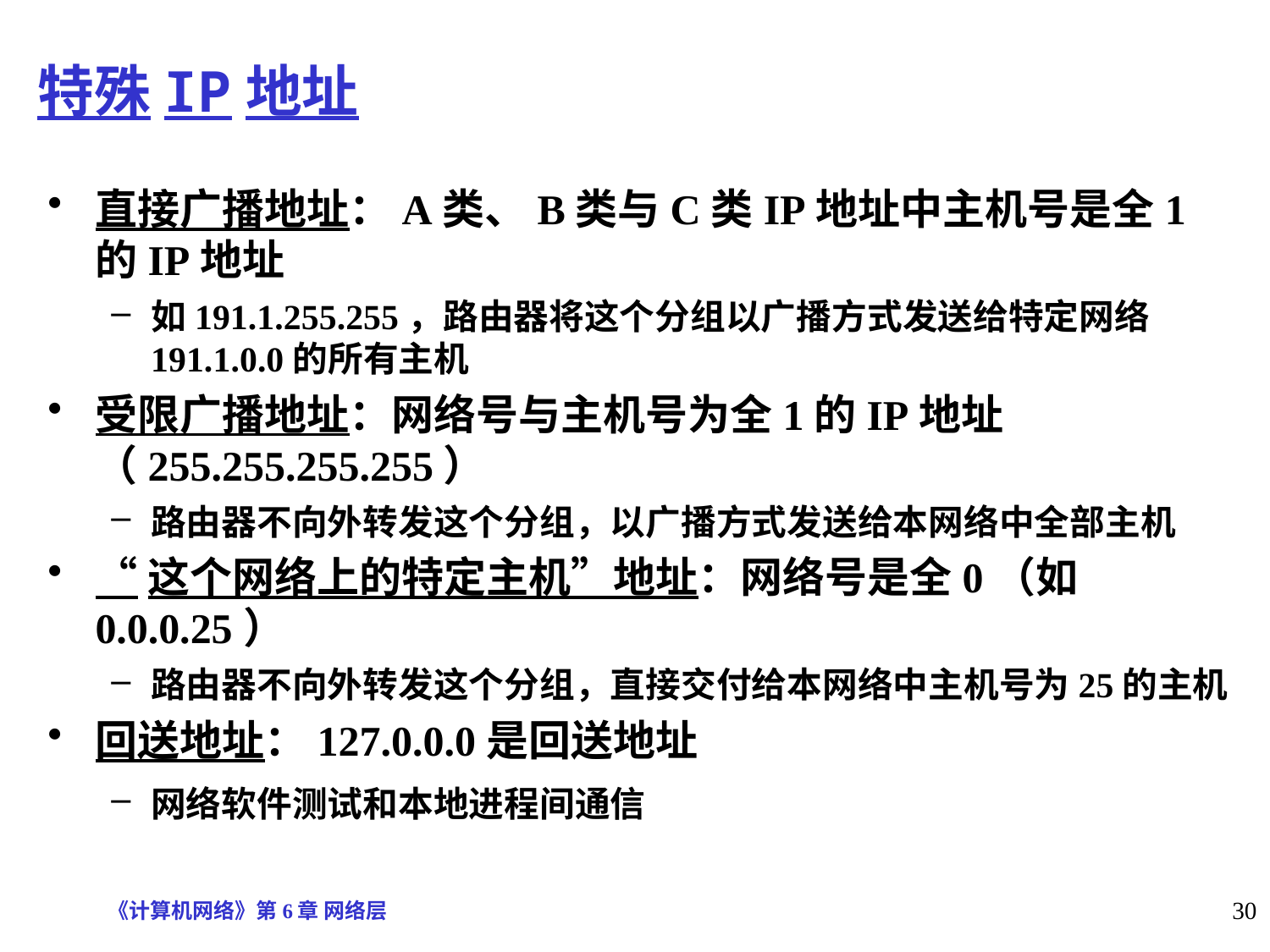

# 特殊IP地址
直接广播地址：A类、B类与C类IP地址中主机号是全1的IP地址
如191.1.255.255，路由器将这个分组以广播方式发送给特定网络191.1.0.0的所有主机
受限广播地址：网络号与主机号为全1的IP地址（255.255.255.255）
路由器不向外转发这个分组，以广播方式发送给本网络中全部主机
“这个网络上的特定主机”地址：网络号是全0（如0.0.0.25）
路由器不向外转发这个分组，直接交付给本网络中主机号为25的主机
回送地址：127.0.0.0是回送地址
网络软件测试和本地进程间通信

《计算机网络》第6章 网络层
30